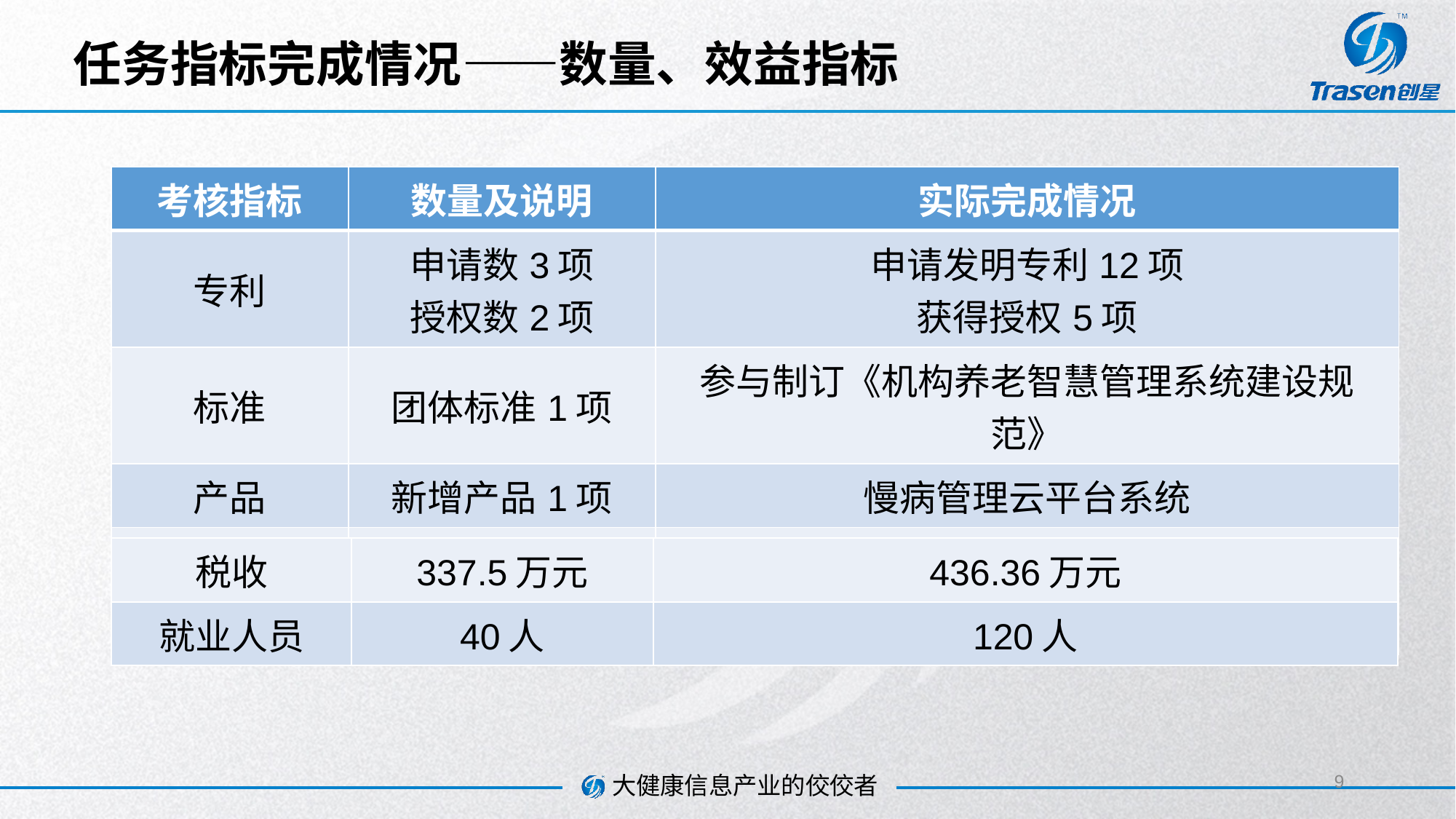

# 任务指标完成情况——数量、效益指标
| 考核指标 | 数量及说明 | 实际完成情况 |
| --- | --- | --- |
| 专利 | 申请数3项 授权数2项 | 申请发明专利12项 获得授权5项 |
| 标准 | 团体标准1项 | 参与制订《机构养老智慧管理系统建设规范》 |
| 产品 | 新增产品1项 | 慢病管理云平台系统 |
| 软件著作权 | 7项 | 获得20项 |
| 销售收入 | 3000万元 | 3614.62万元 |
| 税收 | 337.5万元 | 436.36万元 |
| --- | --- | --- |
| 就业人员 | 40人 | 120人 |
9